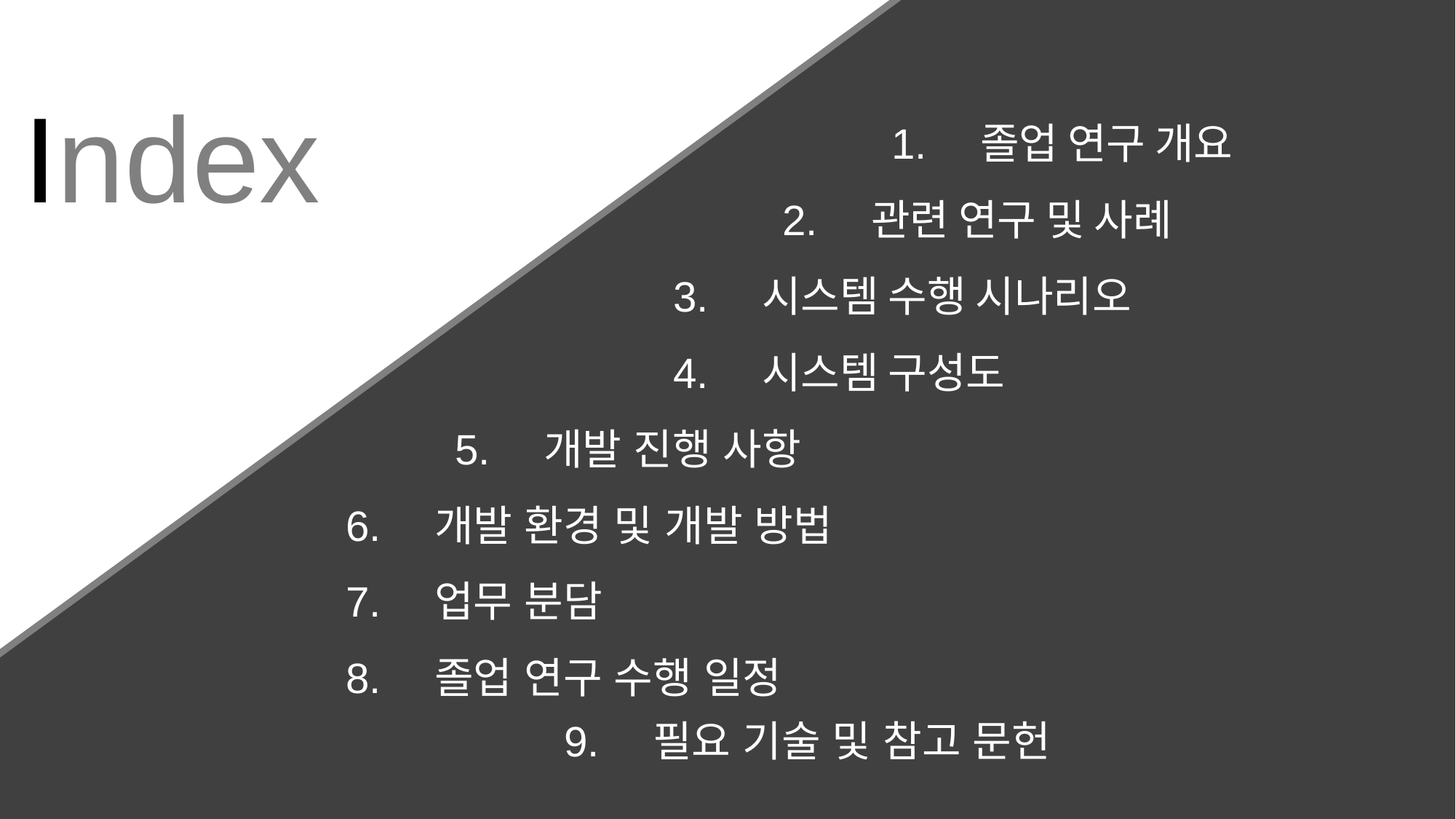

졸업 연구 개요
관련 연구 및 사례
시스템 수행 시나리오
시스템 구성도
개발 진행 사항
개발 환경 및 개발 방법
업무 분담
졸업 연구 수행 일정
필요 기술 및 참고 문헌
# Index